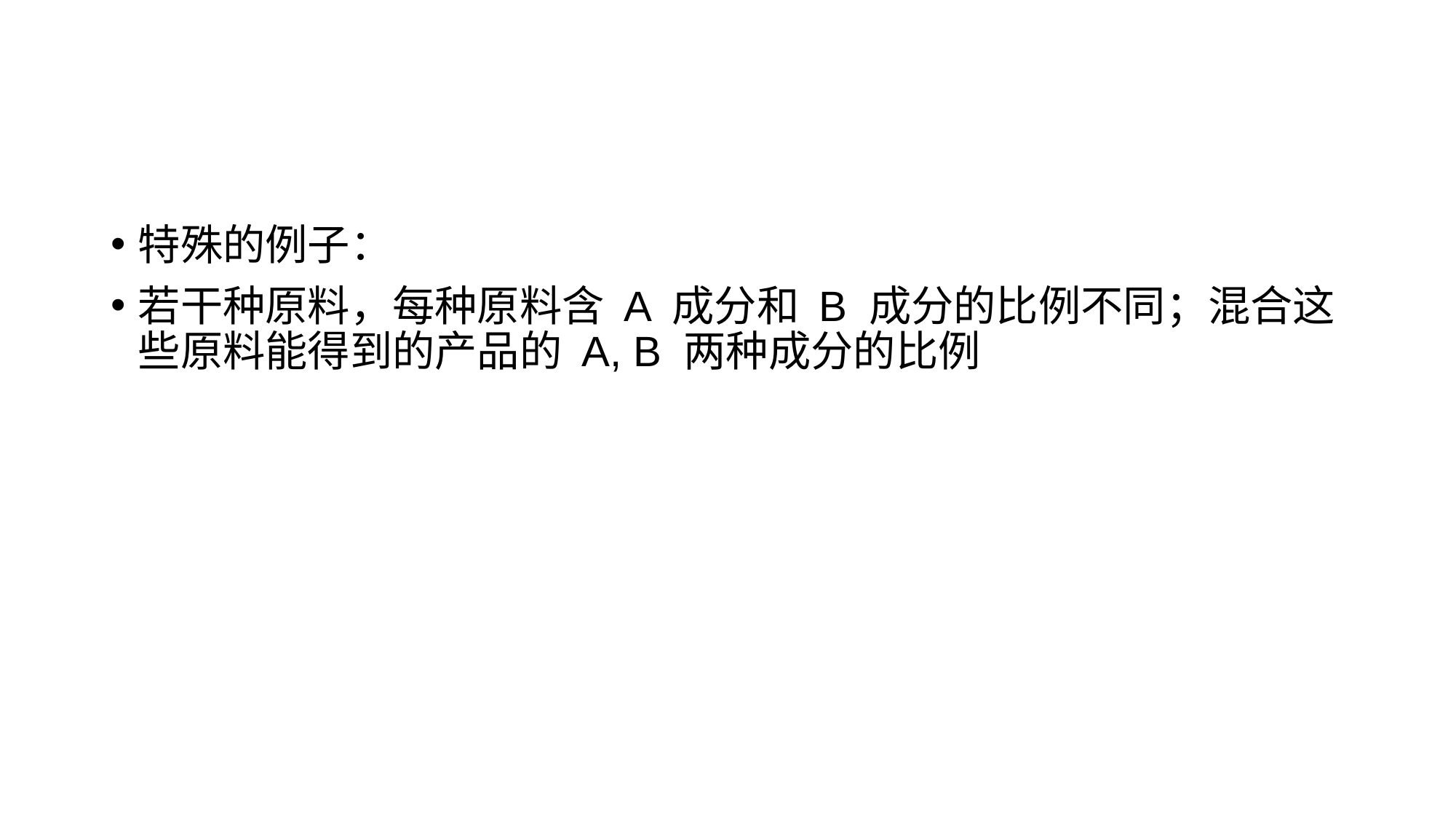

特殊的例子：
若干种原料，每种原料含 A 成分和 B 成分的比例不同；混合这些原料能得到的产品的 A, B 两种成分的比例